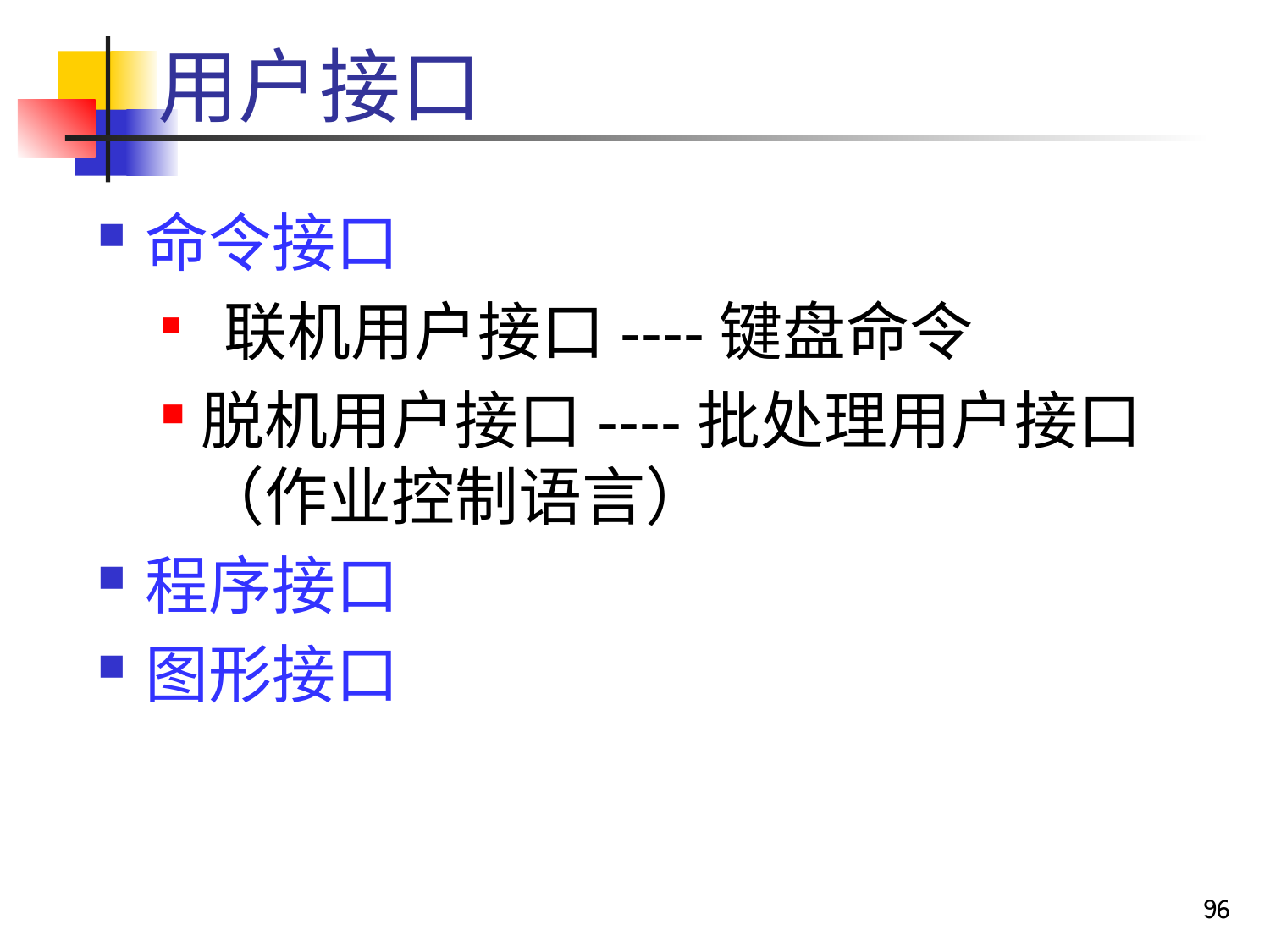

# 用户接口
命令接口
 联机用户接口----键盘命令
脱机用户接口----批处理用户接口（作业控制语言）
程序接口
图形接口
96